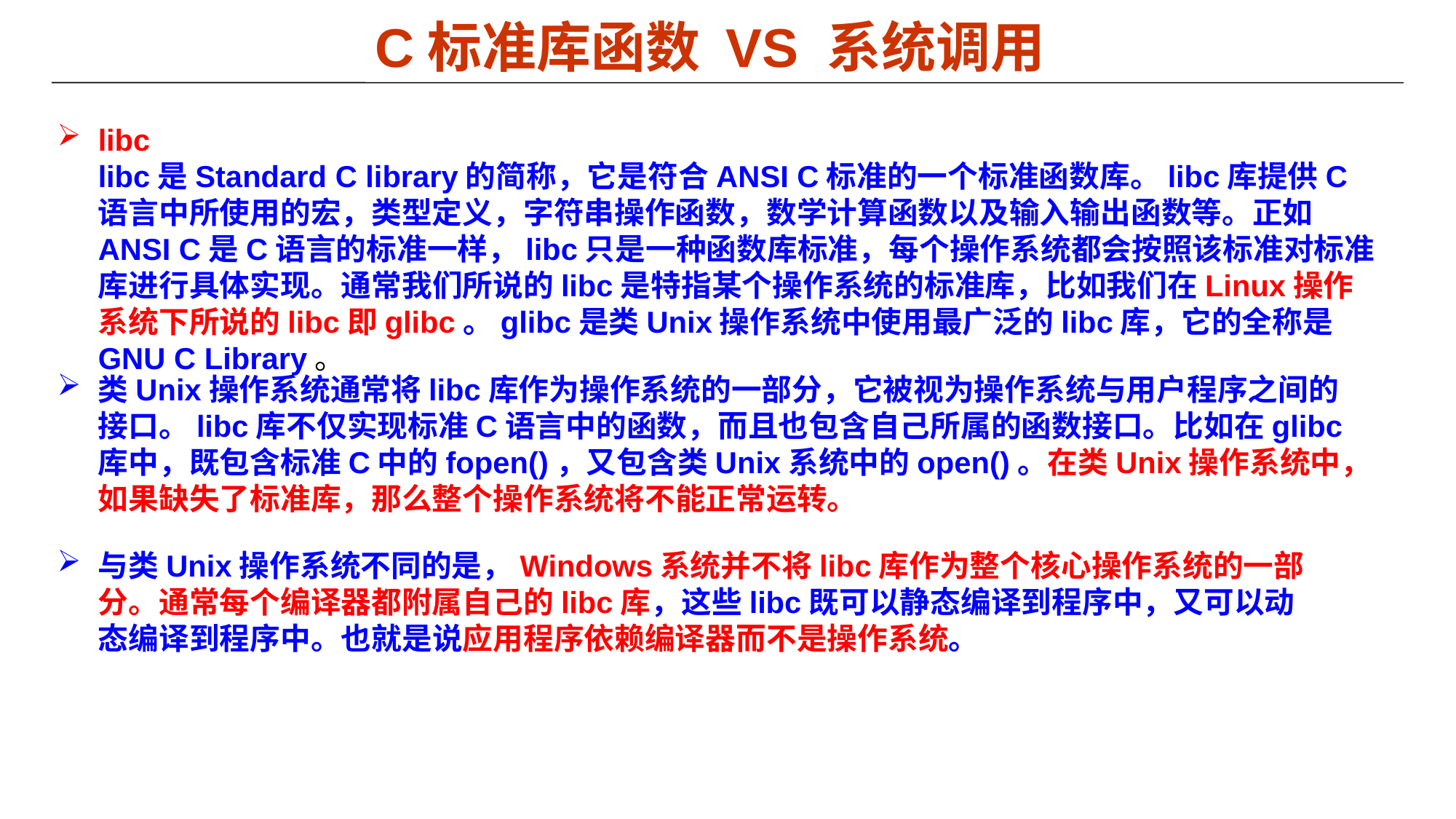

# C标准库函数 VS 系统调用
libc
libc是Standard C library的简称，它是符合ANSI C标准的一个标准函数库。libc库提供C语言中所使用的宏，类型定义，字符串操作函数，数学计算函数以及输入输出函数等。正如ANSI C是C语言的标准一样，libc只是一种函数库标准，每个操作系统都会按照该标准对标准库进行具体实现。通常我们所说的libc是特指某个操作系统的标准库，比如我们在Linux操作系统下所说的libc即glibc。glibc是类Unix操作系统中使用最广泛的libc库，它的全称是GNU C Library。
类Unix操作系统通常将libc库作为操作系统的一部分，它被视为操作系统与用户程序之间的接口。libc库不仅实现标准C语言中的函数，而且也包含自己所属的函数接口。比如在glibc库中，既包含标准C中的fopen()，又包含类Unix系统中的open()。在类Unix操作系统中，如果缺失了标准库，那么整个操作系统将不能正常运转。
与类Unix操作系统不同的是，Windows系统并不将libc库作为整个核心操作系统的一部分。通常每个编译器都附属自己的libc库，这些libc既可以静态编译到程序中，又可以动态编译到程序中。也就是说应用程序依赖编译器而不是操作系统。